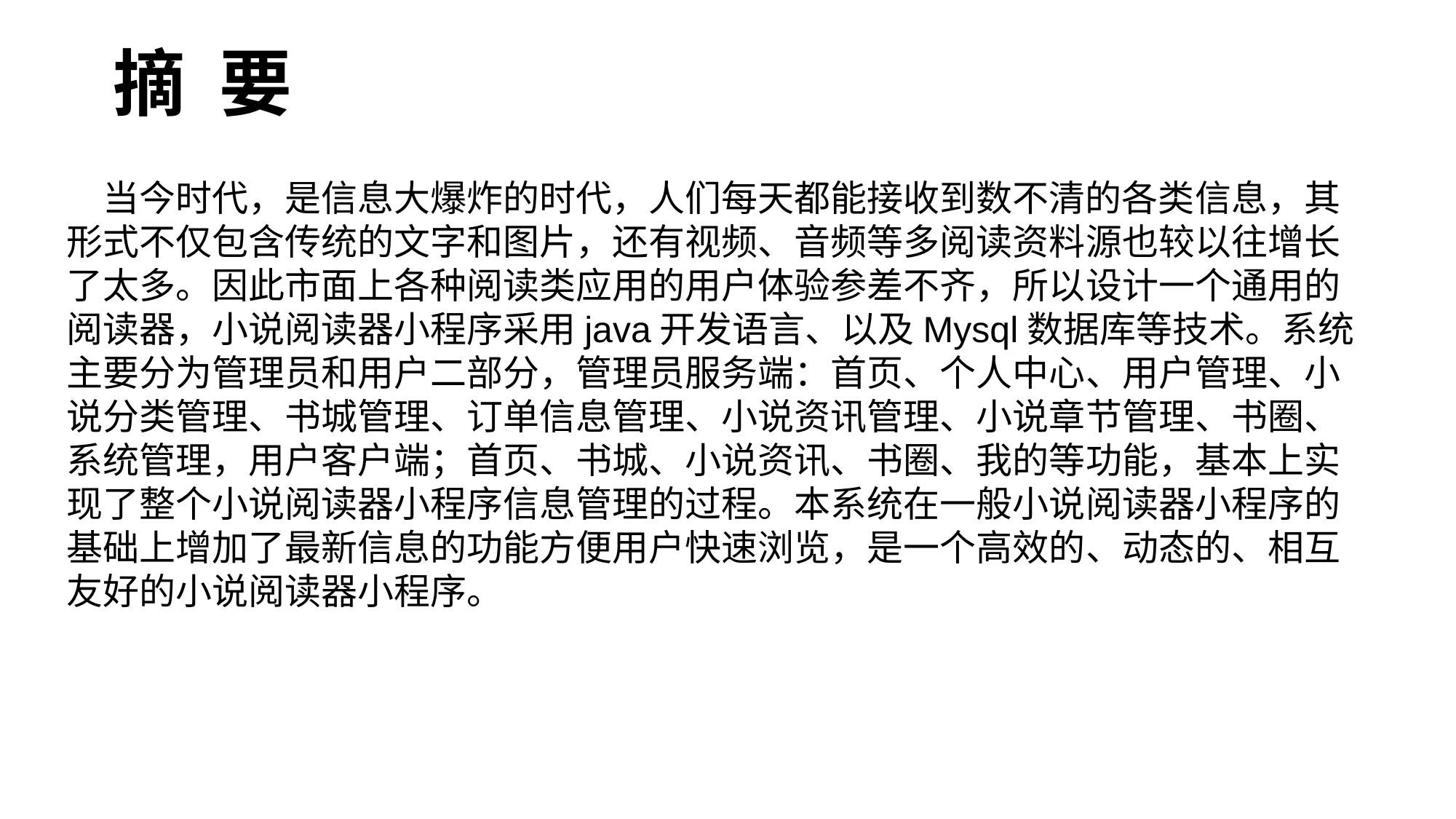

摘  要
当今时代，是信息大爆炸的时代，人们每天都能接收到数不清的各类信息，其形式不仅包含传统的文字和图片，还有视频、音频等多阅读资料源也较以往增长了太多。因此市面上各种阅读类应用的用户体验参差不齐，所以设计一个通用的阅读器，小说阅读器小程序采用java开发语言、以及Mysql数据库等技术。系统主要分为管理员和用户二部分，管理员服务端：首页、个人中心、用户管理、小说分类管理、书城管理、订单信息管理、小说资讯管理、小说章节管理、书圈、系统管理，用户客户端；首页、书城、小说资讯、书圈、我的等功能，基本上实现了整个小说阅读器小程序信息管理的过程。本系统在一般小说阅读器小程序的基础上增加了最新信息的功能方便用户快速浏览，是一个高效的、动态的、相互友好的小说阅读器小程序。